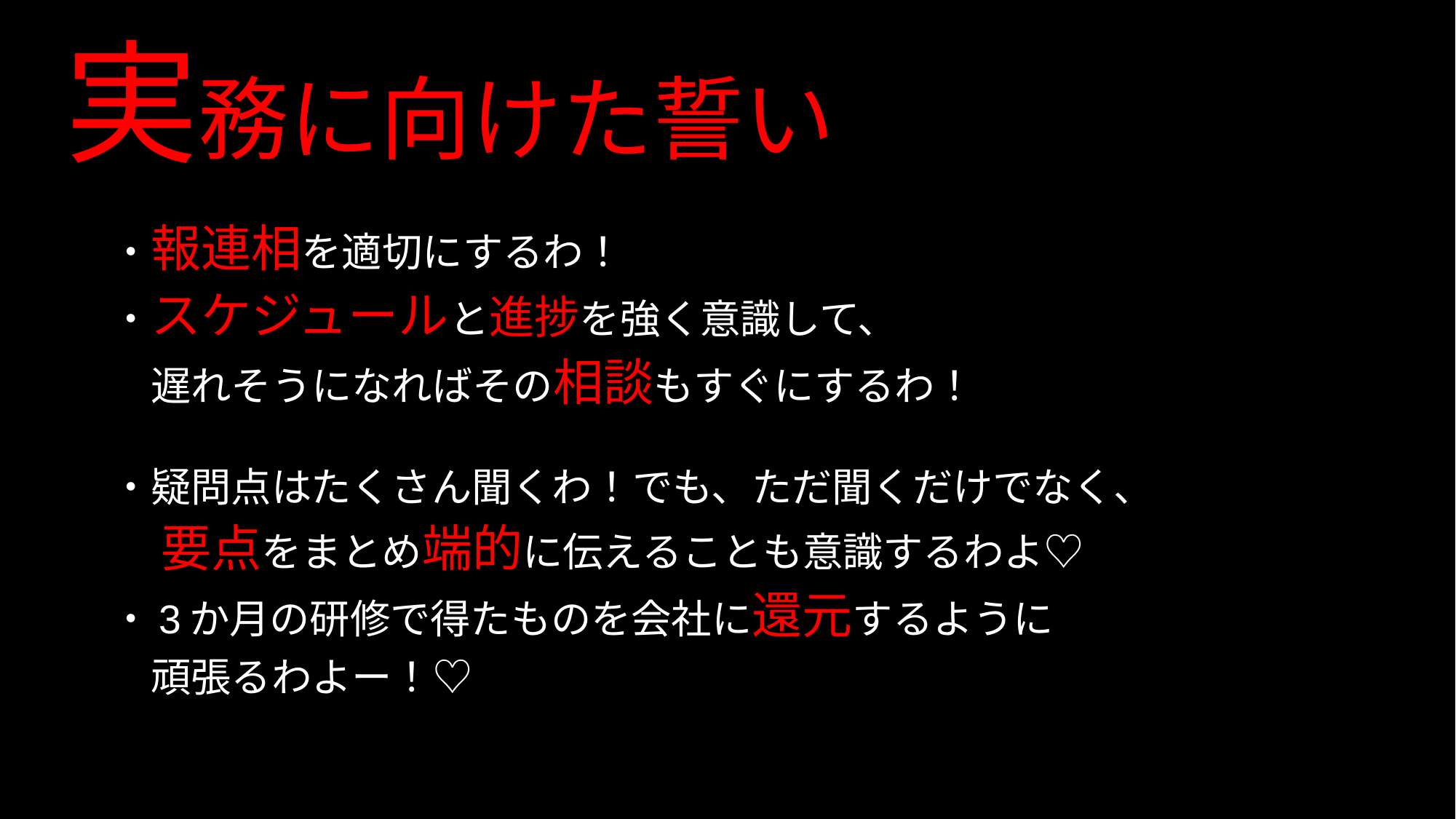

# 実務に向けた誓い
・報連相を適切にするわ！
・スケジュールと進捗を強く意識して、
　遅れそうになればその相談もすぐにするわ！
・疑問点はたくさん聞くわ！でも、ただ聞くだけでなく、
　要点をまとめ端的に伝えることも意識するわよ♡
・3か月の研修で得たものを会社に還元するように
　頑張るわよー！♡